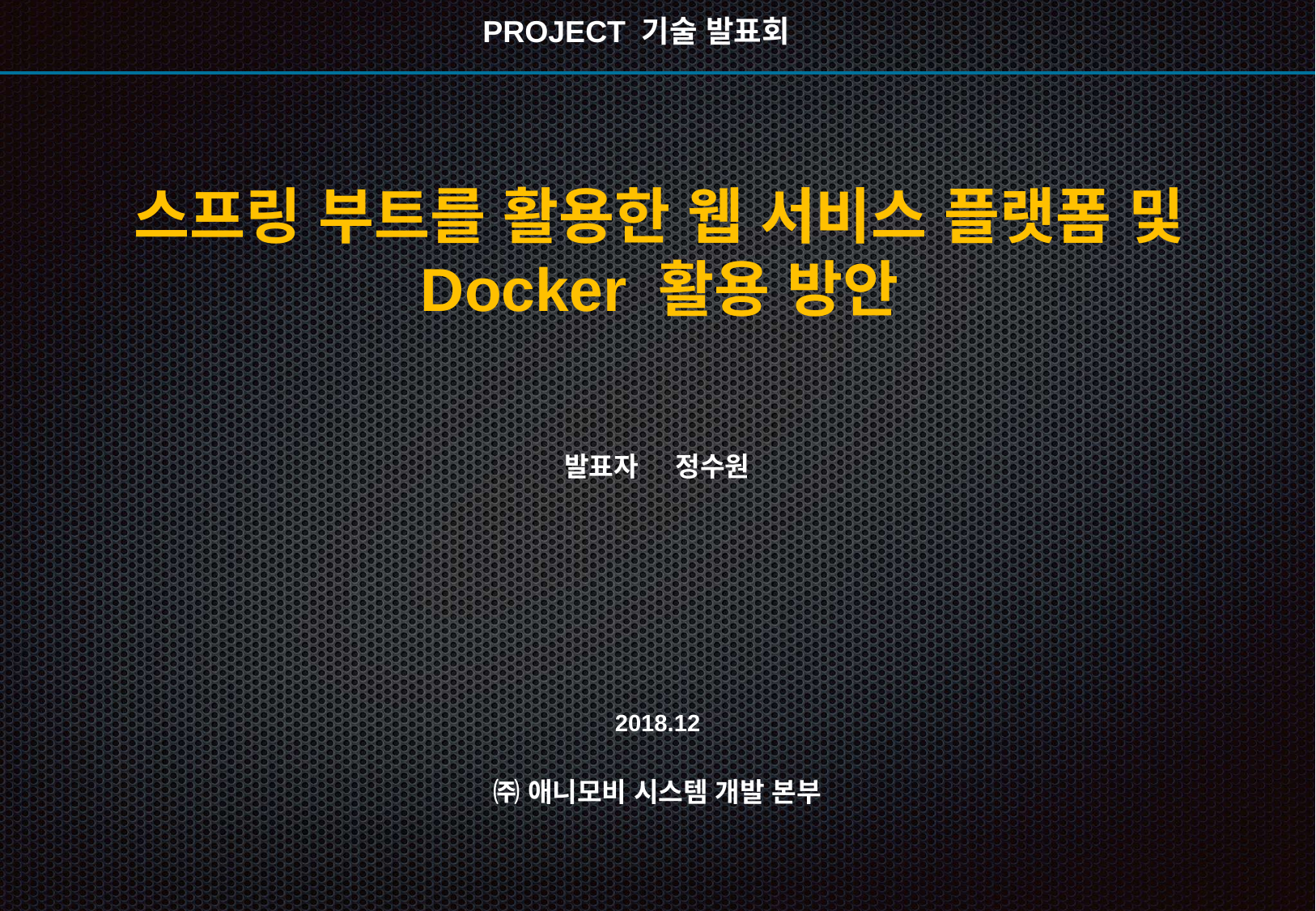

PROJECT 기술 발표회
스프링 부트를 활용한 웹 서비스 플랫폼 및 Docker 활용 방안
발표자     정수원
2018.12
㈜ 애니모비 시스템 개발 본부